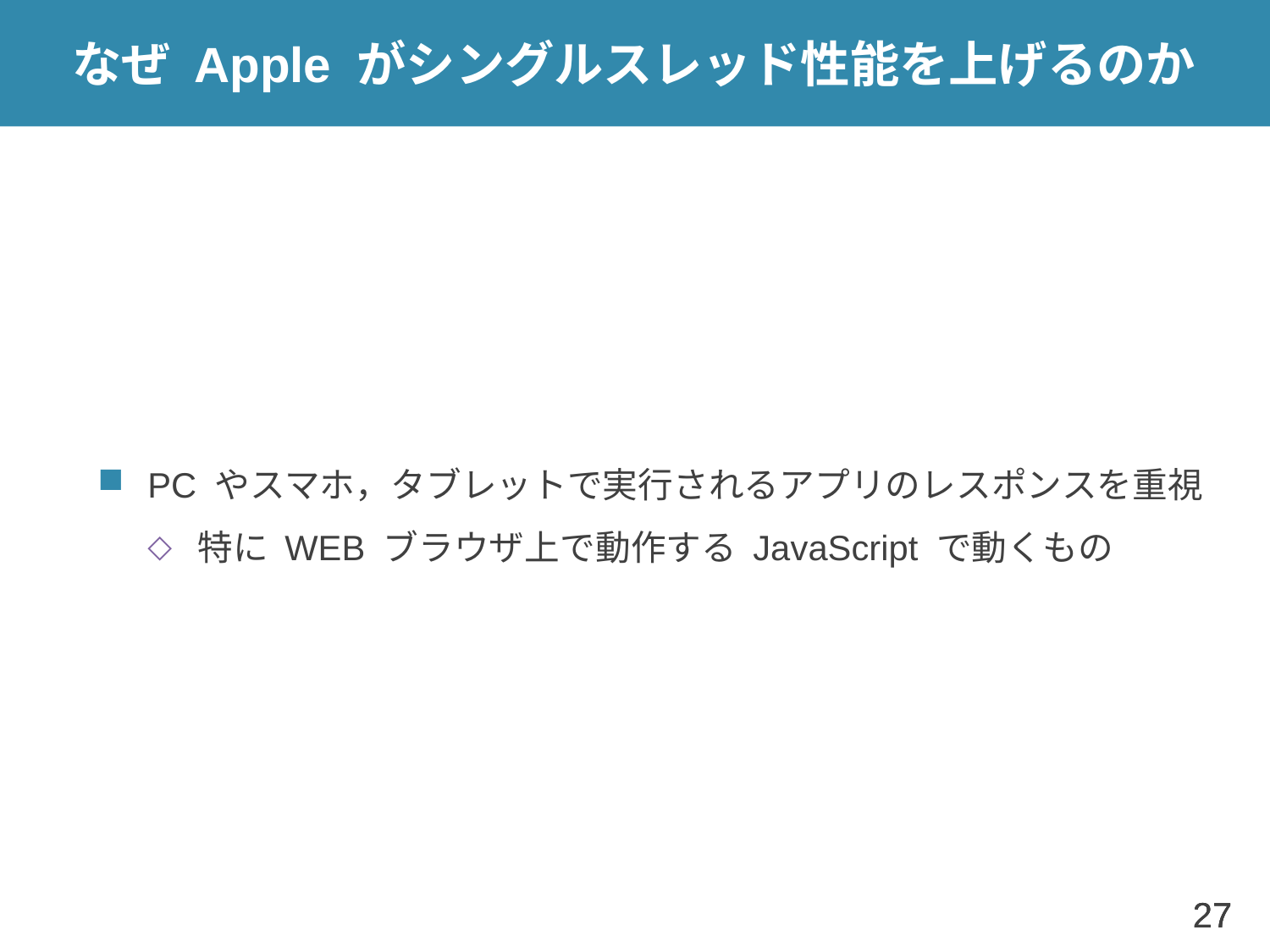

# なぜ Apple がシングルスレッド性能を上げるのか
PC やスマホ，タブレットで実行されるアプリのレスポンスを重視
特に WEB ブラウザ上で動作する JavaScript で動くもの